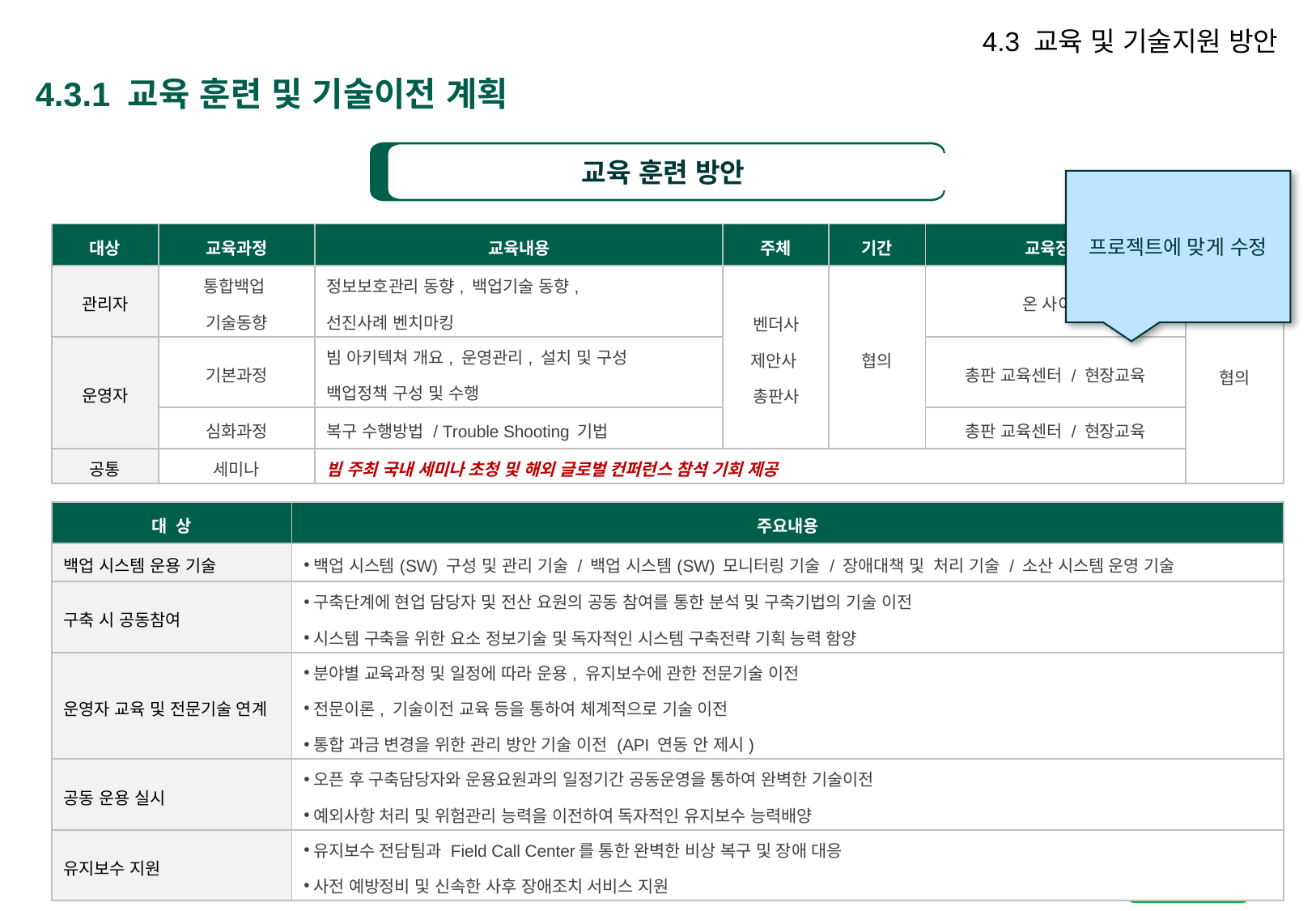

4.3 교육 및 기술지원 방안
# 4.3.1 교육 훈련 및 기술이전 계획
교육 훈련 방안
프로젝트에 맞게 수정
| 대상 | 교육과정 | 교육내용 | 주체 | 기간 | 교육장소 | 인원 |
| --- | --- | --- | --- | --- | --- | --- |
| 관리자 | 통합백업 기술동향 | 정보보호관리 동향, 백업기술 동향, 선진사례 벤치마킹 | 벤더사 제안사 총판사 | 협의 | 온 사이트 | 협의 |
| 운영자 | 기본과정 | 빔 아키텍쳐 개요, 운영관리, 설치 및 구성 백업정책 구성 및 수행 |  |  | 총판 교육센터 / 현장교육 |  |
|  | 심화과정 | 복구 수행방법 / Trouble Shooting 기법 |  |  | 총판 교육센터 / 현장교육 |  |
| 공통 | 세미나 | 빔 주최 국내 세미나 초청 및 해외 글로벌 컨퍼런스 참석 기회 제공 |  |  |  |  |
| 대 상 | 주요내용 |
| --- | --- |
| 백업 시스템 운용 기술 | 백업 시스템(SW) 구성 및 관리 기술 / 백업 시스템(SW) 모니터링 기술 / 장애대책 및 처리 기술 / 소산 시스템 운영 기술 |
| 구축 시 공동참여 | 구축단계에 현업 담당자 및 전산 요원의 공동 참여를 통한 분석 및 구축기법의 기술 이전 시스템 구축을 위한 요소 정보기술 및 독자적인 시스템 구축전략 기획 능력 함양 |
| 운영자 교육 및 전문기술 연계 | 분야별 교육과정 및 일정에 따라 운용, 유지보수에 관한 전문기술 이전 전문이론, 기술이전 교육 등을 통하여 체계적으로 기술 이전 통합 과금 변경을 위한 관리 방안 기술 이전 (API 연동 안 제시) |
| 공동 운용 실시 | 오픈 후 구축담당자와 운용요원과의 일정기간 공동운영을 통하여 완벽한 기술이전 예외사항 처리 및 위험관리 능력을 이전하여 독자적인 유지보수 능력배양 |
| 유지보수 지원 | 유지보수 전담팀과 Field Call Center를 통한 완벽한 비상 복구 및 장애 대응 사전 예방정비 및 신속한 사후 장애조치 서비스 지원 |